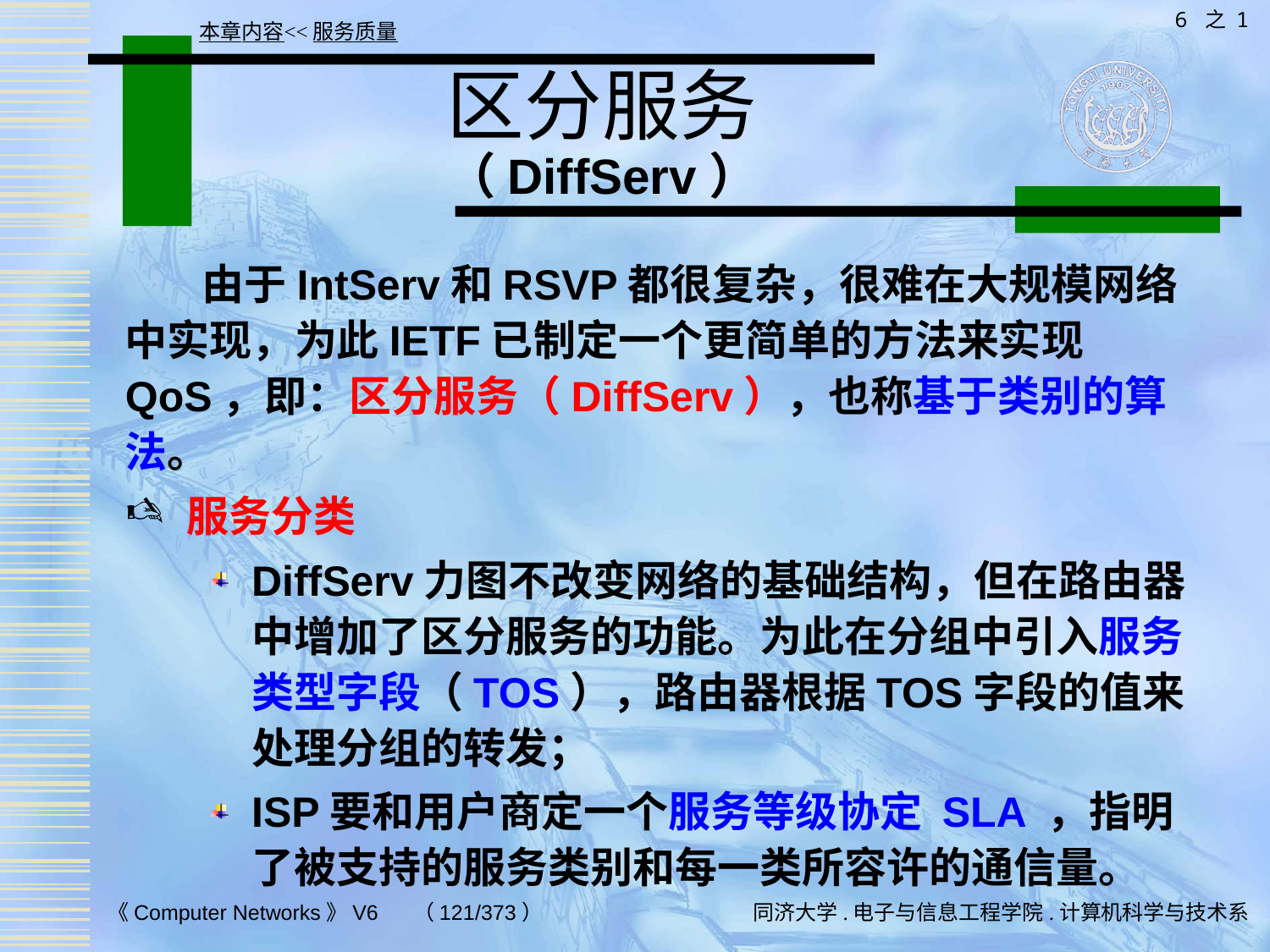

6 之 1
本章内容<<服务质量
# 区分服务 （DiffServ）
       由于IntServ和RSVP都很复杂，很难在大规模网络中实现，为此IETF已制定一个更简单的方法来实现QoS，即：区分服务（DiffServ），也称基于类别的算法。
服务分类
DiffServ力图不改变网络的基础结构，但在路由器中增加了区分服务的功能。为此在分组中引入服务类型字段（TOS），路由器根据TOS字段的值来处理分组的转发；
ISP要和用户商定一个服务等级协定 SLA ，指明了被支持的服务类别和每一类所容许的通信量。